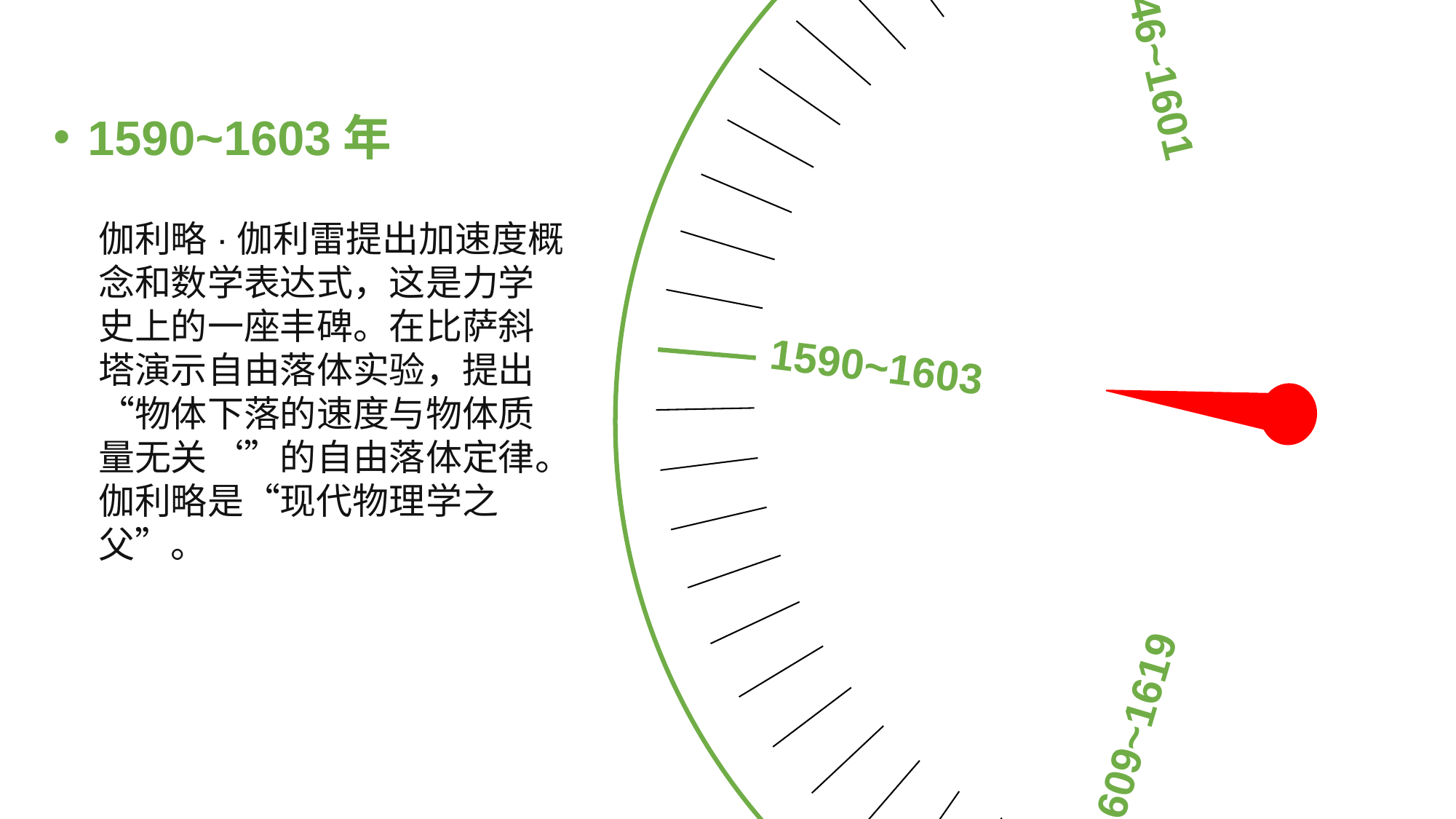

1543
1533
1546~1601
1609~1619
1590~1603
1590~1603年
伽利略·伽利雷提出加速度概念和数学表达式，这是力学史上的一座丰碑。在比萨斜塔演示自由落体实验，提出“物体下落的速度与物体质量无关‘”的自由落体定律。伽利略是“现代物理学之父”。